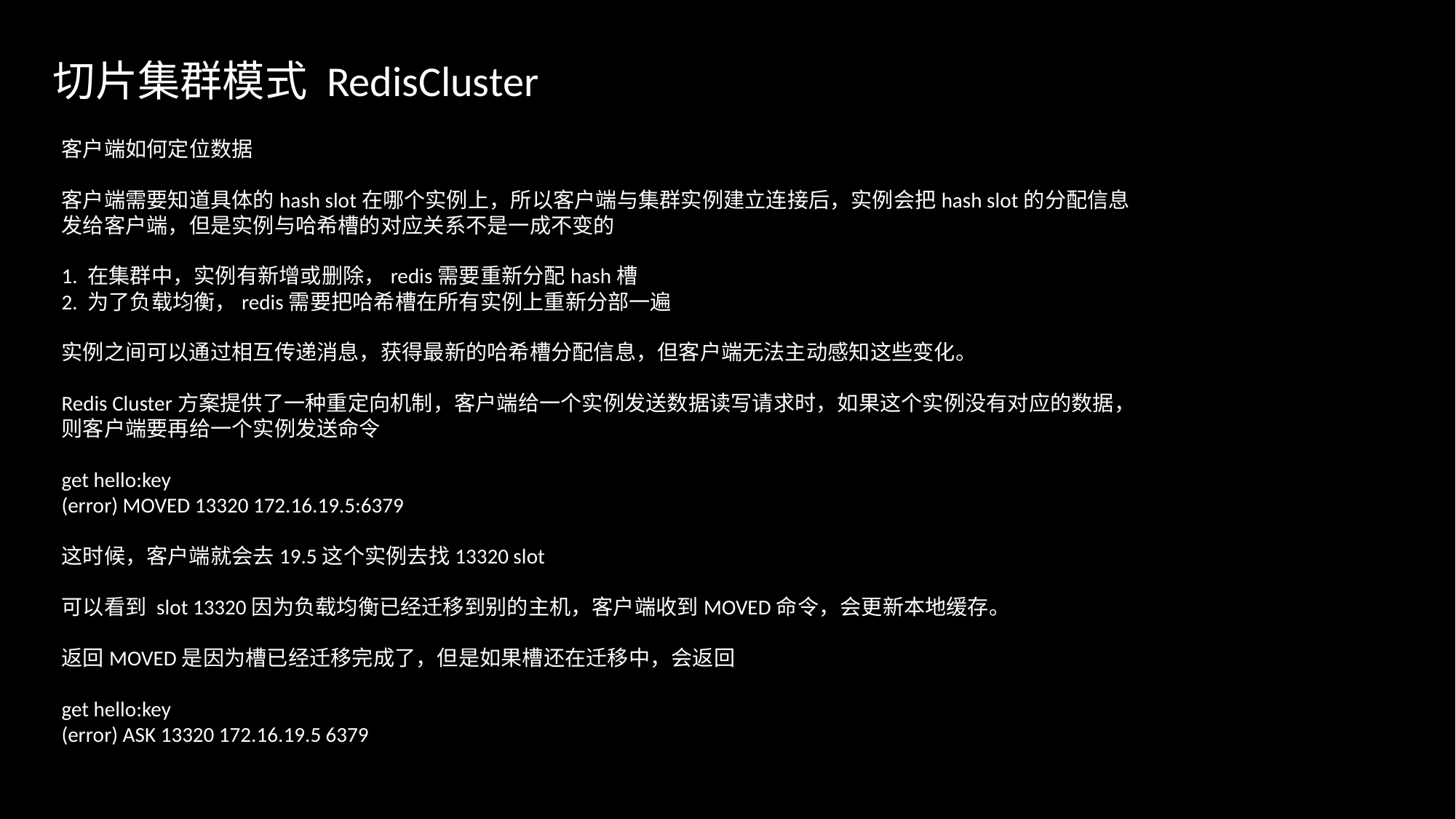

切片集群模式 RedisCluster
客户端如何定位数据

客户端需要知道具体的hash slot在哪个实例上，所以客户端与集群实例建立连接后，实例会把hash slot的分配信息发给客户端，但是实例与哈希槽的对应关系不是一成不变的

1. 在集群中，实例有新增或删除，redis需要重新分配hash槽
2. 为了负载均衡，redis需要把哈希槽在所有实例上重新分部一遍

实例之间可以通过相互传递消息，获得最新的哈希槽分配信息，但客户端无法主动感知这些变化。

Redis Cluster方案提供了一种重定向机制，客户端给一个实例发送数据读写请求时，如果这个实例没有对应的数据，则客户端要再给一个实例发送命令

get hello:key
(error) MOVED 13320 172.16.19.5:6379

这时候，客户端就会去19.5这个实例去找13320 slot

可以看到 slot 13320因为负载均衡已经迁移到别的主机，客户端收到MOVED命令，会更新本地缓存。

返回MOVED是因为槽已经迁移完成了，但是如果槽还在迁移中，会返回

get hello:key
(error) ASK 13320 172.16.19.5 6379